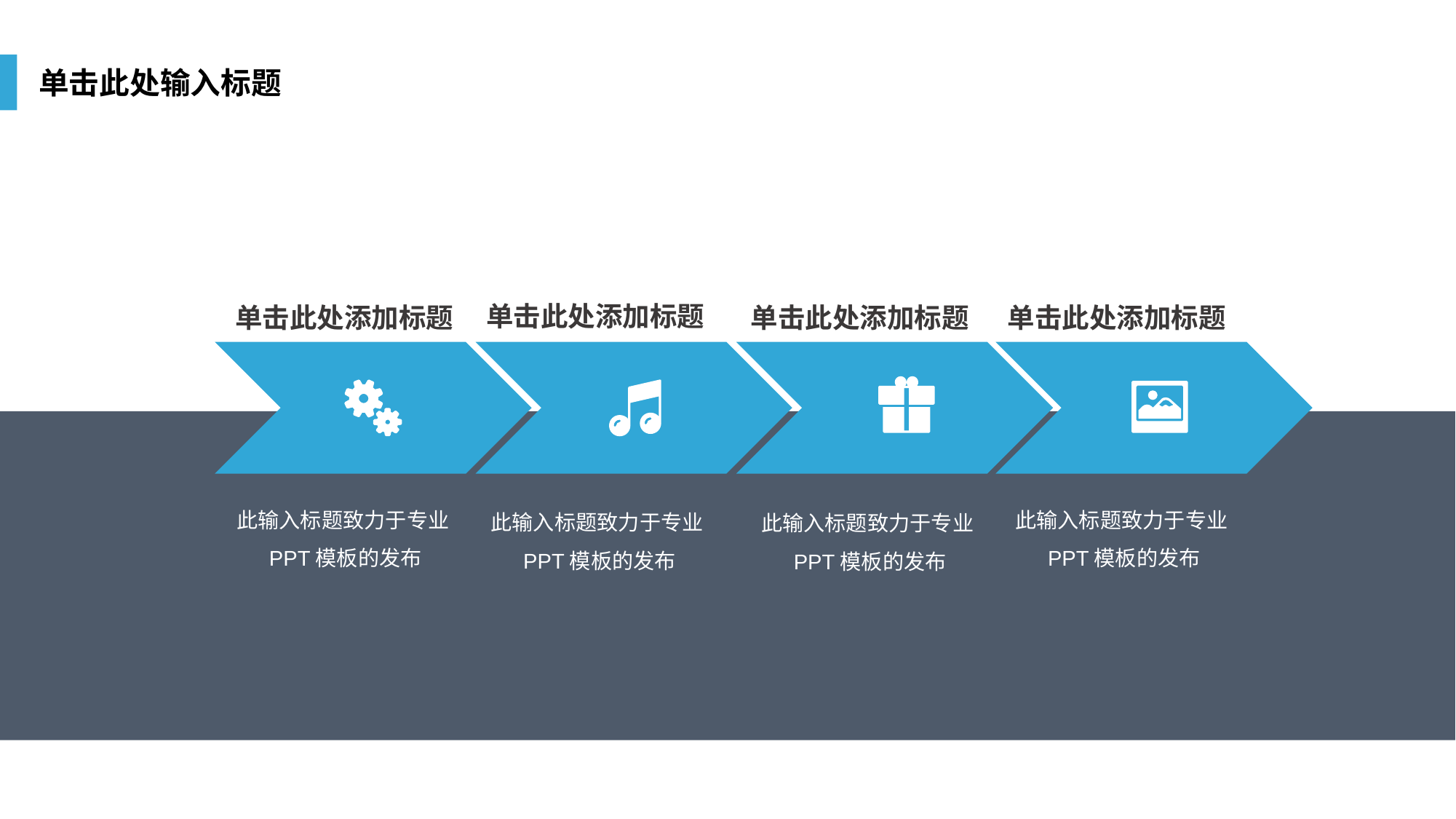

单击此处输入标题
单击此处添加标题
单击此处添加标题
单击此处添加标题
单击此处添加标题

此输入标题致力于专业PPT模板的发布
此输入标题致力于专业PPT模板的发布
此输入标题致力于专业PPT模板的发布
此输入标题致力于专业PPT模板的发布